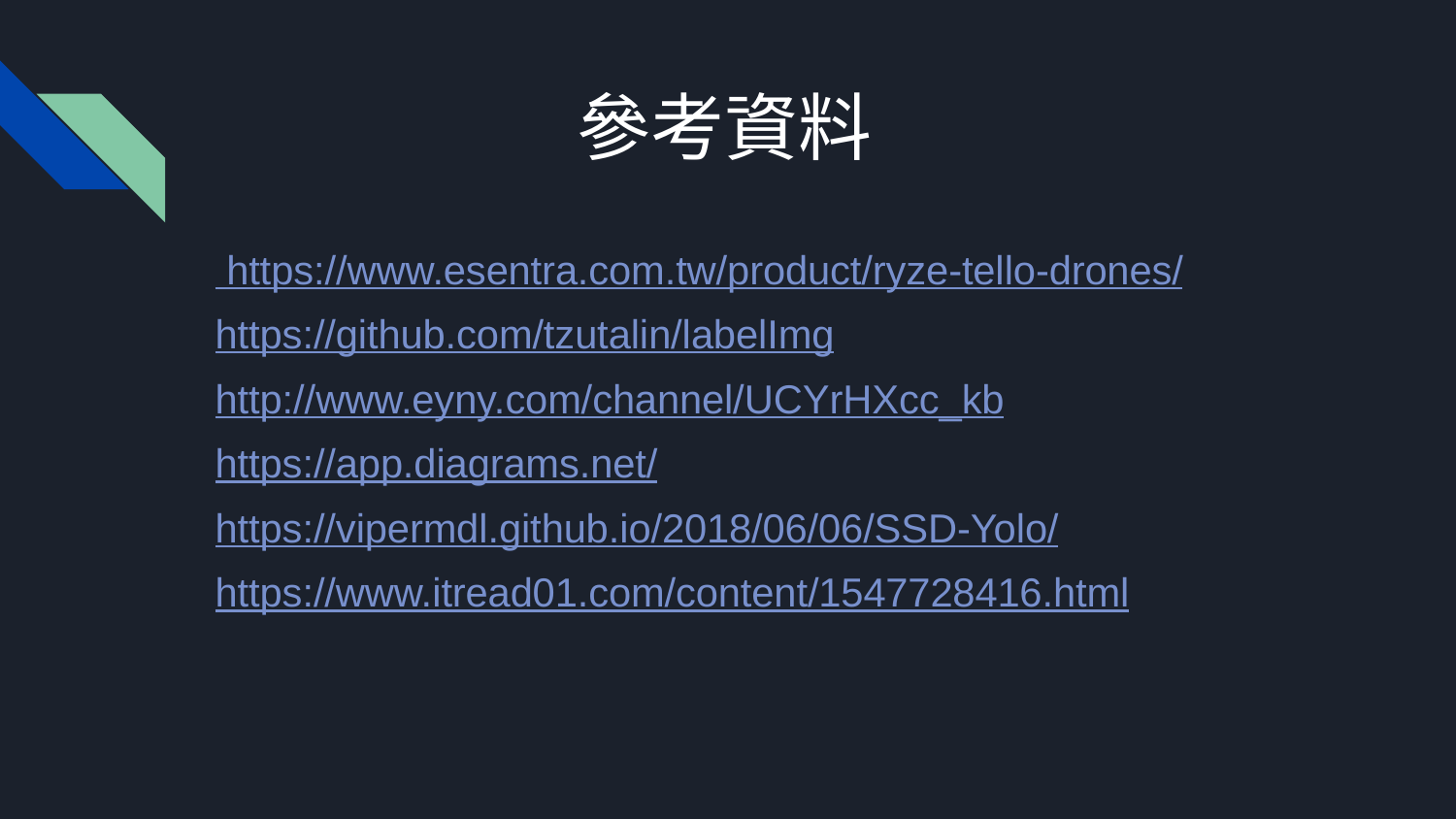

參考資料

 https://www.esentra.com.tw/product/ryze-tello-drones/
https://github.com/tzutalin/labelImg
http://www.eyny.com/channel/UCYrHXcc_kb
https://app.diagrams.net/
https://vipermdl.github.io/2018/06/06/SSD-Yolo/
https://www.itread01.com/content/1547728416.html